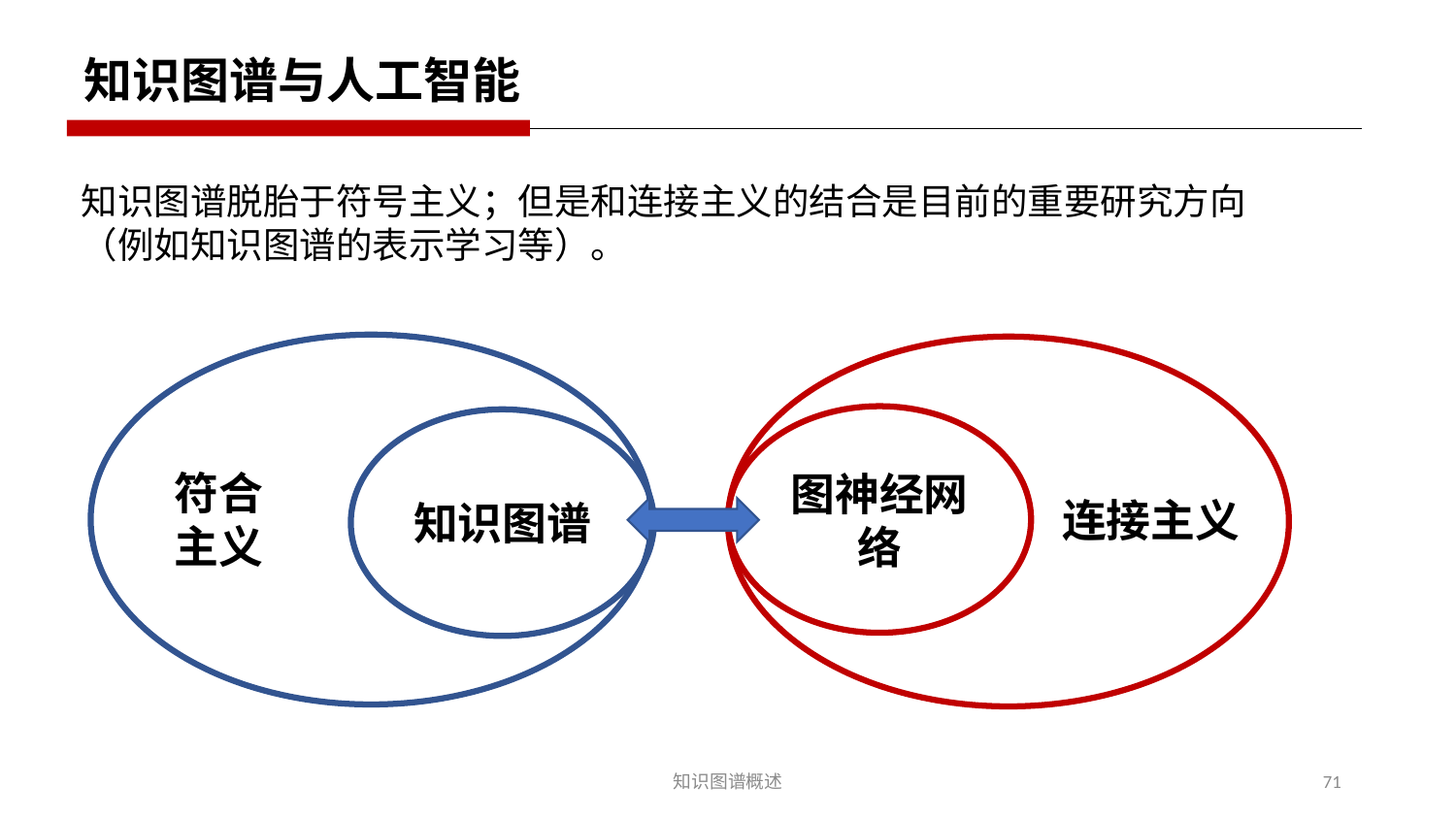

知识图谱与人工智能

知识图谱脱胎于符号主义；但是和连接主义的结合是目前的重要研究方向（例如知识图谱的表示学习等）。

图神经网络
知识图谱
符合主义
连接主义

知识图谱概述
71